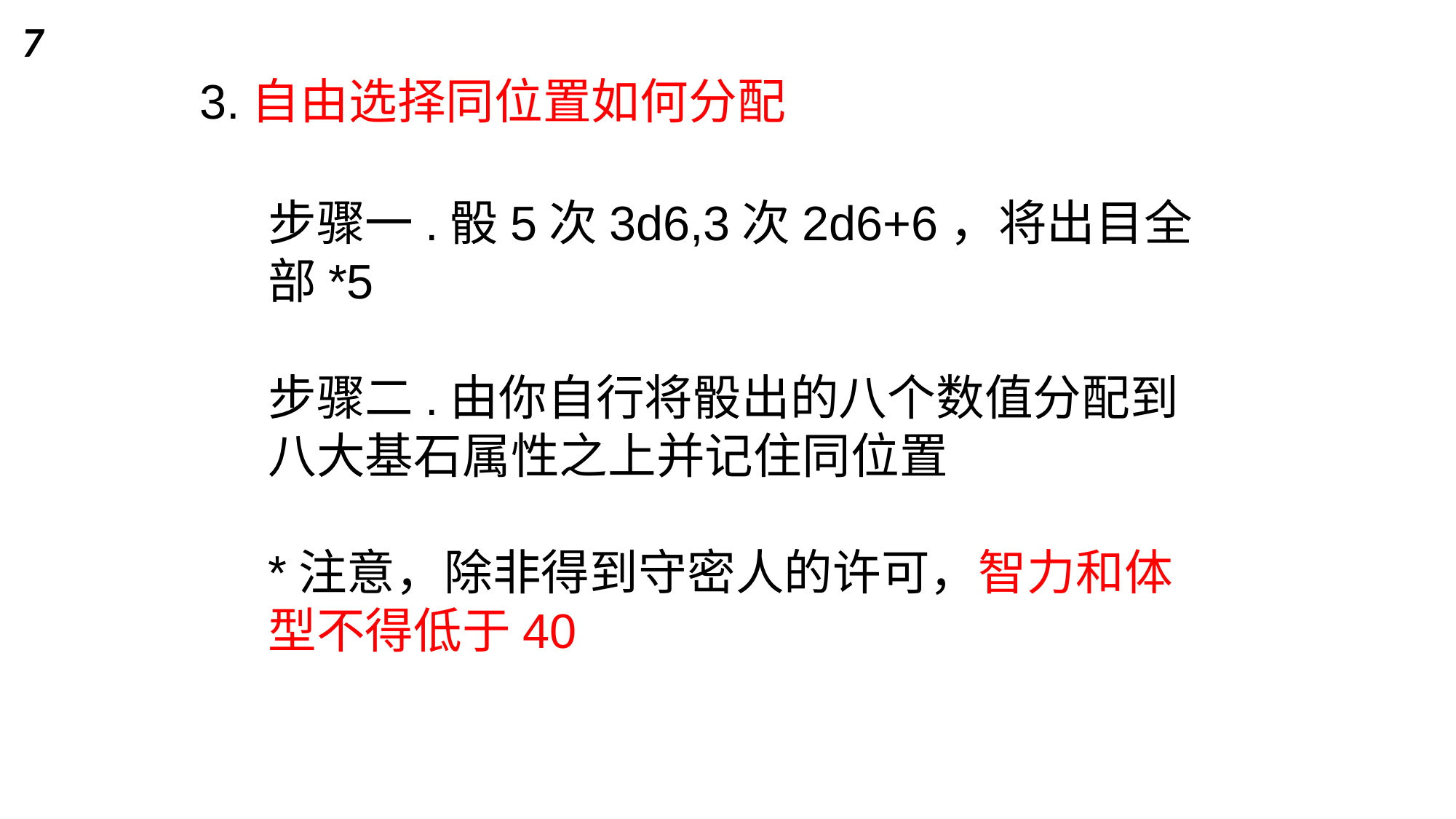

7
3.自由选择同位置如何分配
步骤一.骰5次3d6,3次2d6+6，将出目全部*5

步骤二.由你自行将骰出的八个数值分配到八大基石属性之上并记住同位置

*注意，除非得到守密人的许可，智力和体型不得低于40